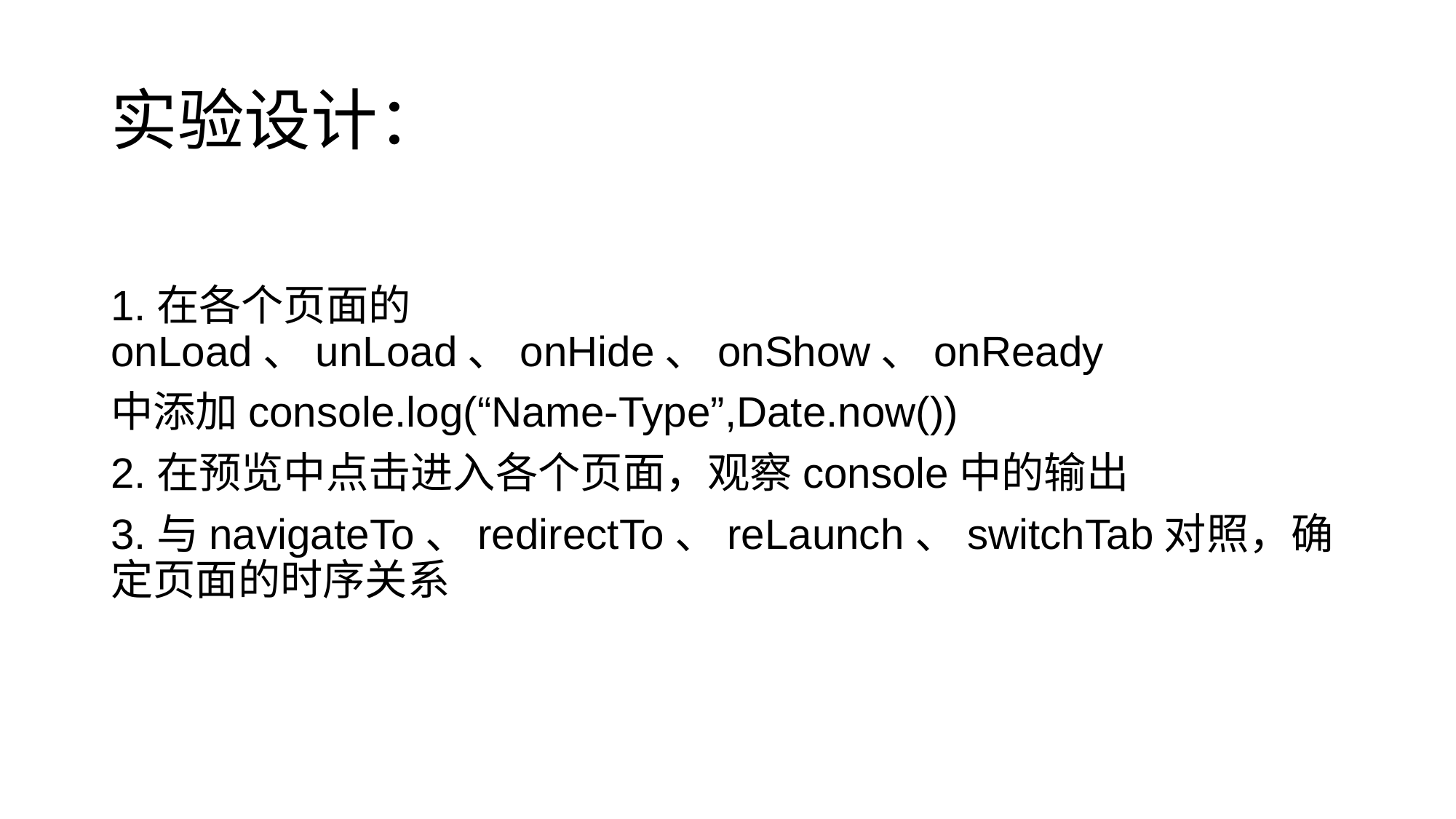

# 实验设计：
1.在各个页面的onLoad、unLoad、onHide、onShow、onReady
中添加console.log(“Name-Type”,Date.now())
2.在预览中点击进入各个页面，观察console中的输出
3.与navigateTo、redirectTo、reLaunch、switchTab对照，确定页面的时序关系